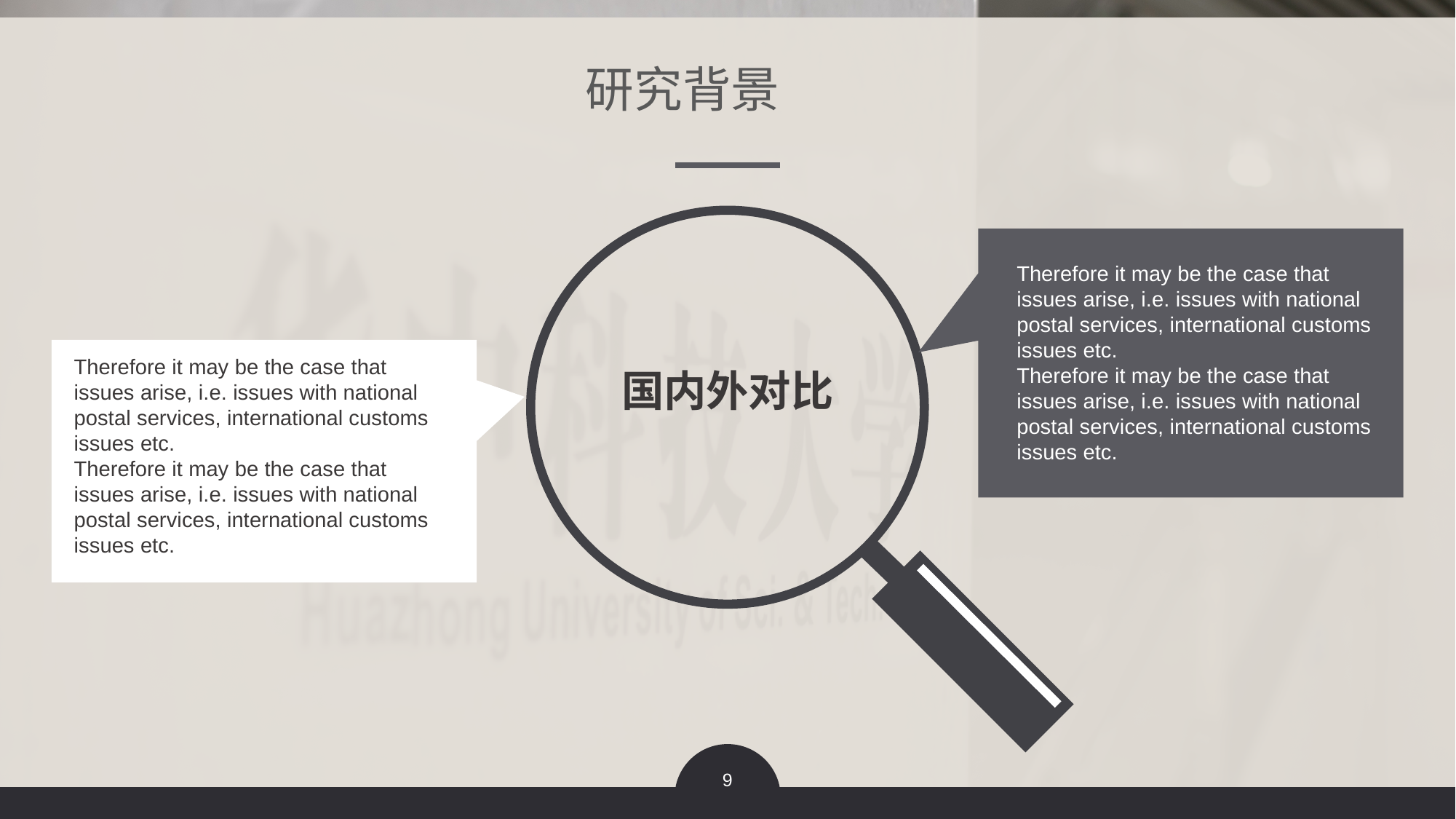

研究背景

Therefore it may be the case that issues arise, i.e. issues with national postal services, international customs issues etc.
Therefore it may be the case that issues arise, i.e. issues with national postal services, international customs issues etc.

Therefore it may be the case that issues arise, i.e. issues with national postal services, international customs issues etc.
Therefore it may be the case that issues arise, i.e. issues with national postal services, international customs issues etc.

国内外对比
9